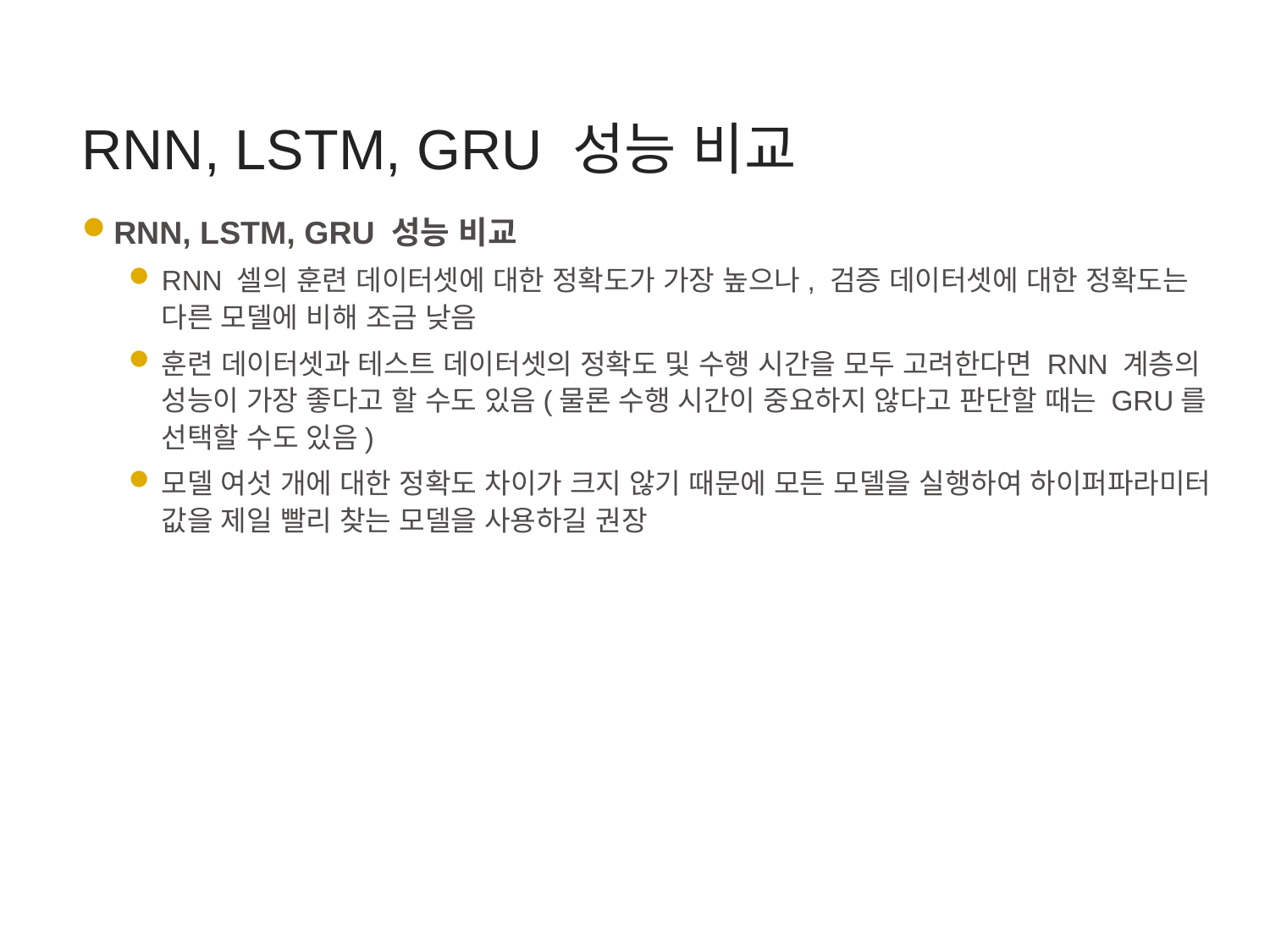

RNN, LSTM, GRU 성능 비교
RNN, LSTM, GRU 성능 비교
RNN 셀의 훈련 데이터셋에 대한 정확도가 가장 높으나, 검증 데이터셋에 대한 정확도는 다른 모델에 비해 조금 낮음
훈련 데이터셋과 테스트 데이터셋의 정확도 및 수행 시간을 모두 고려한다면 RNN 계층의 성능이 가장 좋다고 할 수도 있음(물론 수행 시간이 중요하지 않다고 판단할 때는 GRU를 선택할 수도 있음)
모델 여섯 개에 대한 정확도 차이가 크지 않기 때문에 모든 모델을 실행하여 하이퍼파라미터 값을 제일 빨리 찾는 모델을 사용하길 권장